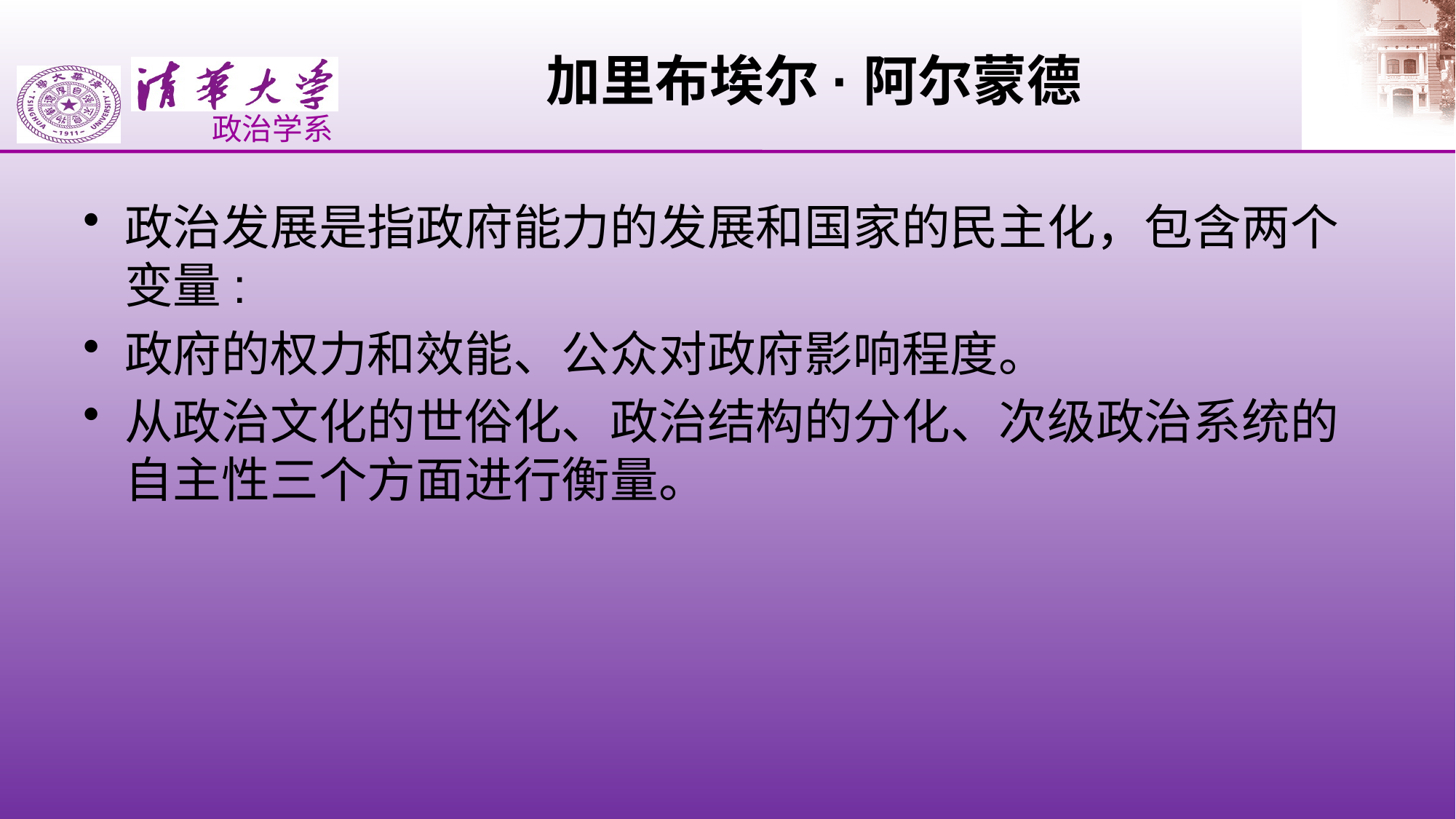

# 加里布埃尔·阿尔蒙德
政治发展是指政府能力的发展和国家的民主化，包含两个变量:
政府的权力和效能、公众对政府影响程度。
从政治文化的世俗化、政治结构的分化、次级政治系统的自主性三个方面进行衡量。